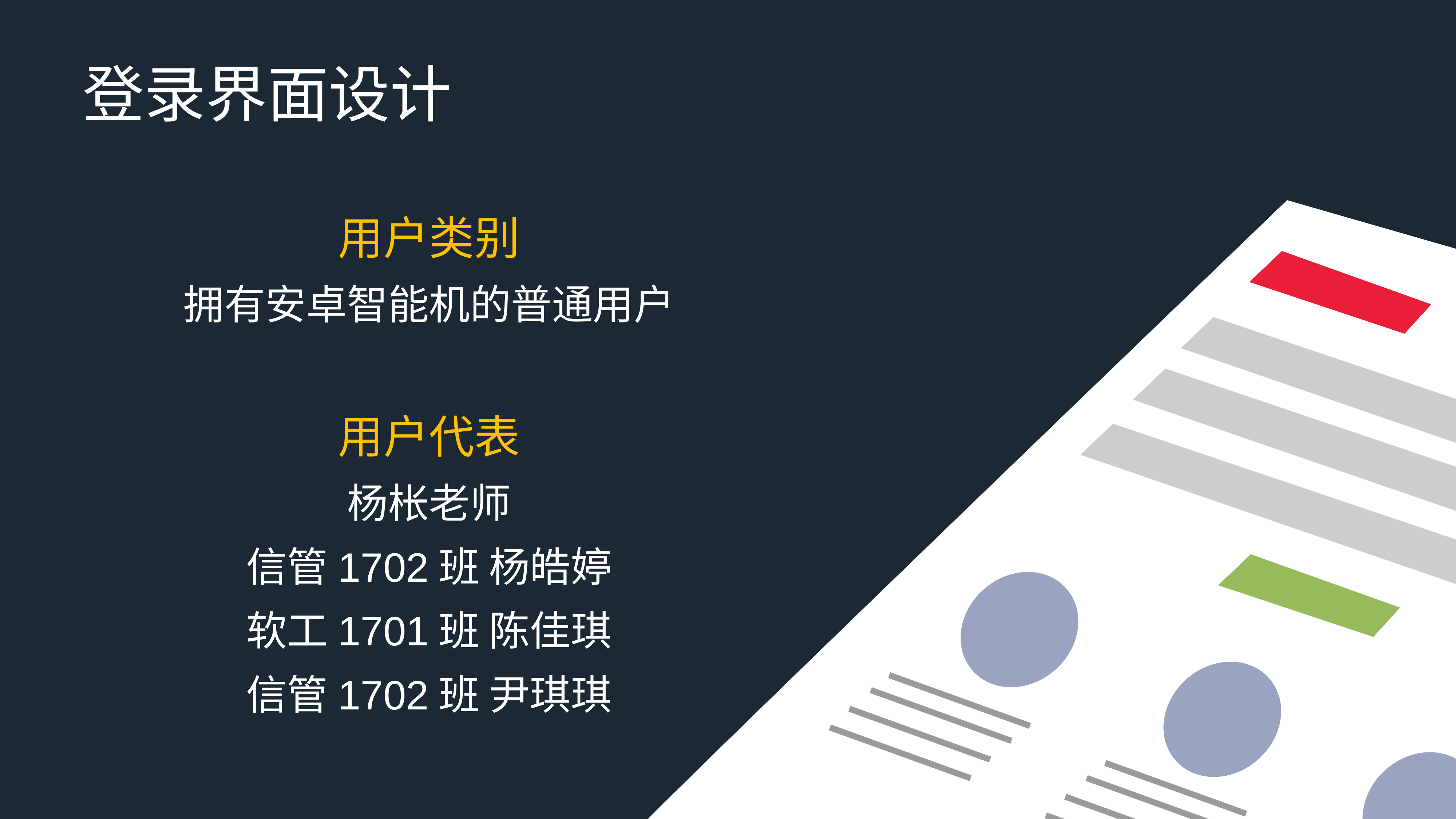

登录界面设计
用户类别
拥有安卓智能机的普通用户

用户代表
杨枨老师
信管1702班 杨皓婷
软工1701班 陈佳琪
信管1702班 尹琪琪